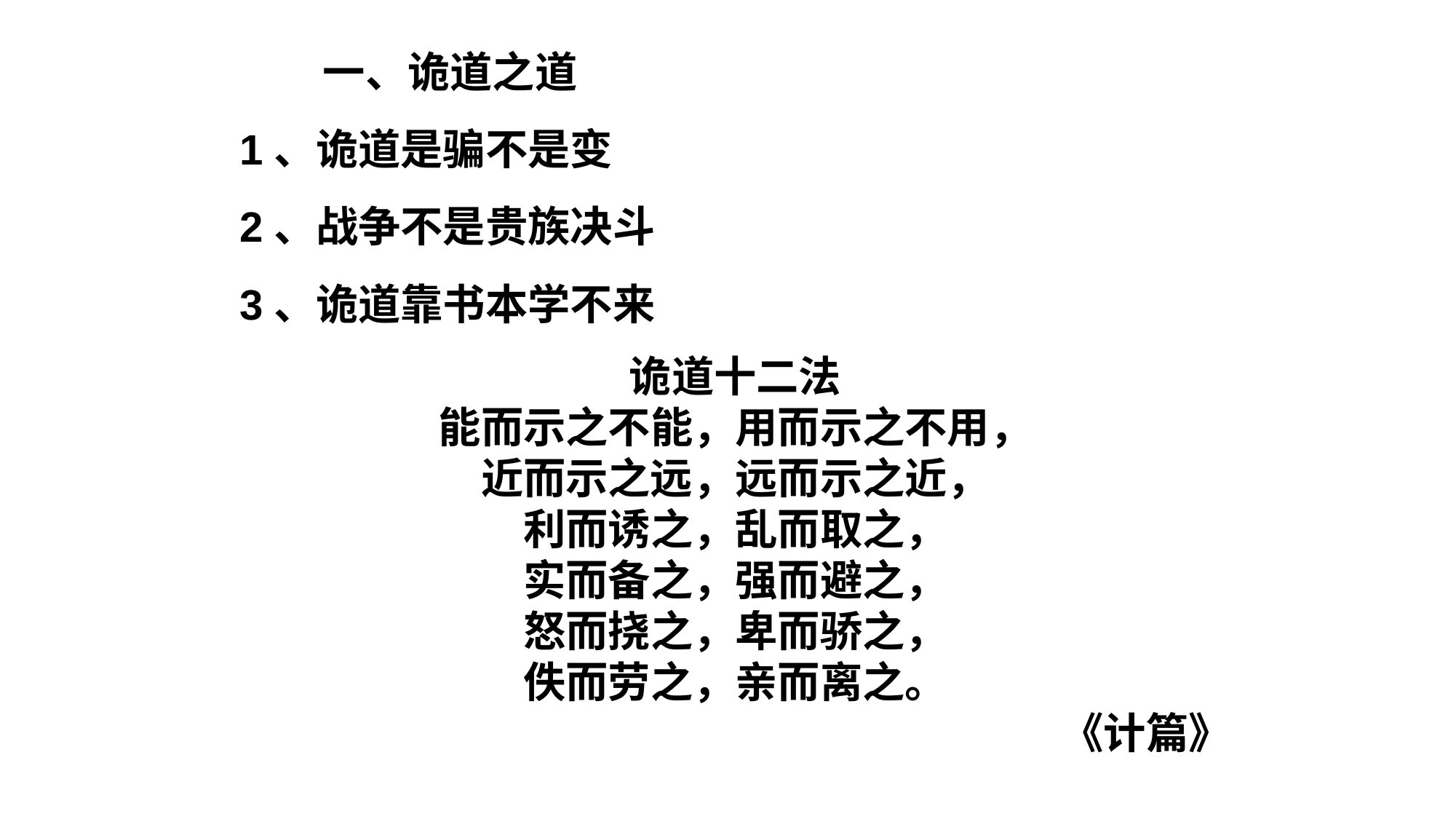

一、诡道之道
1、诡道是骗不是变
2、战争不是贵族决斗
3、诡道靠书本学不来
诡道十二法
能而示之不能，用而示之不用，
近而示之远，远而示之近，
利而诱之，乱而取之，
实而备之，强而避之，
怒而挠之，卑而骄之，
佚而劳之，亲而离之。
《计篇》